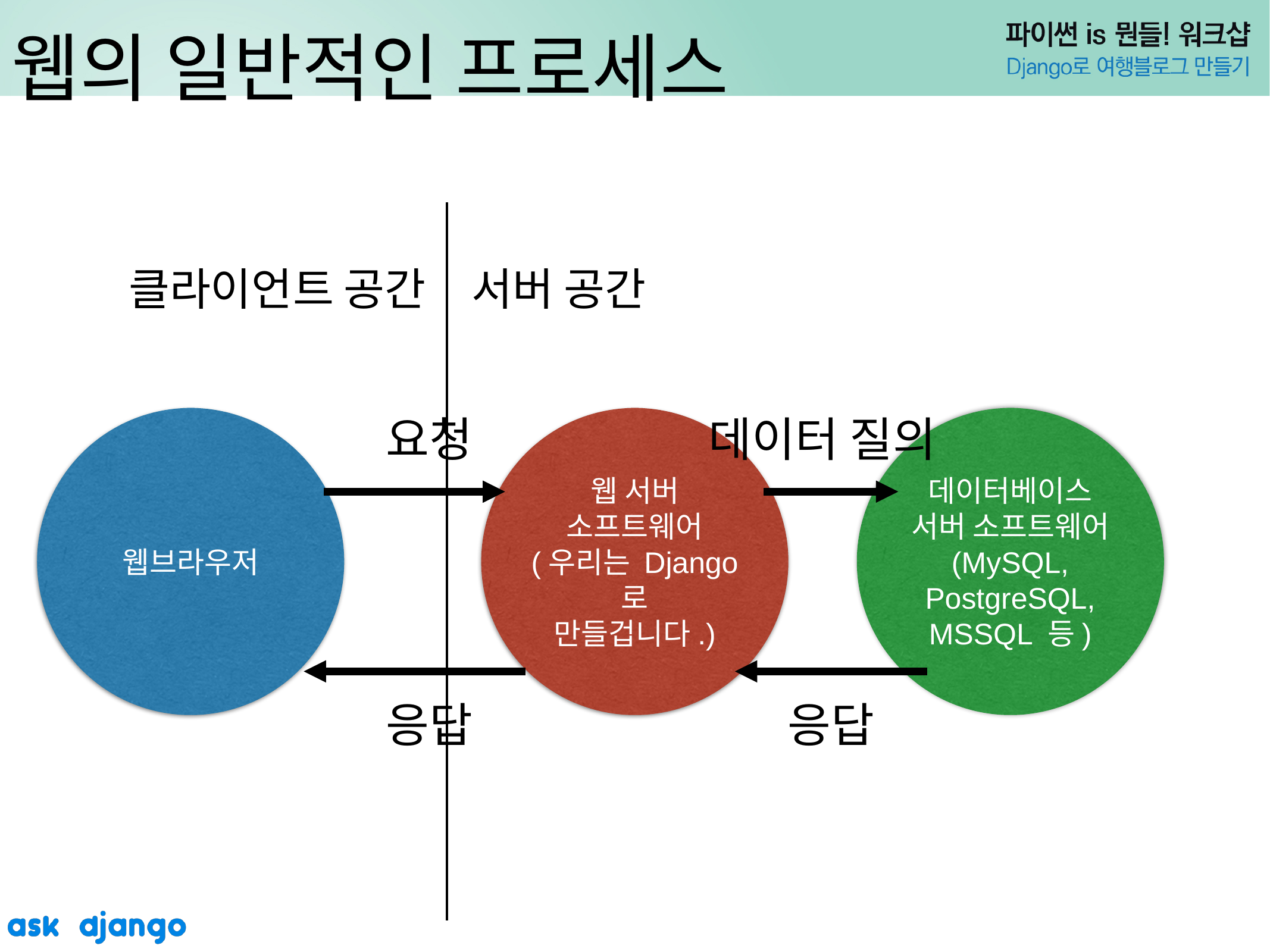

# 웹의 일반적인 프로세스

클라이언트 공간
서버 공간
요청
데이터 질의
웹브라우저
웹 서버
소프트웨어
(우리는 Django로
만들겁니다.)
데이터베이스
서버 소프트웨어
(MySQL, PostgreSQL, MSSQL 등)

응답
응답